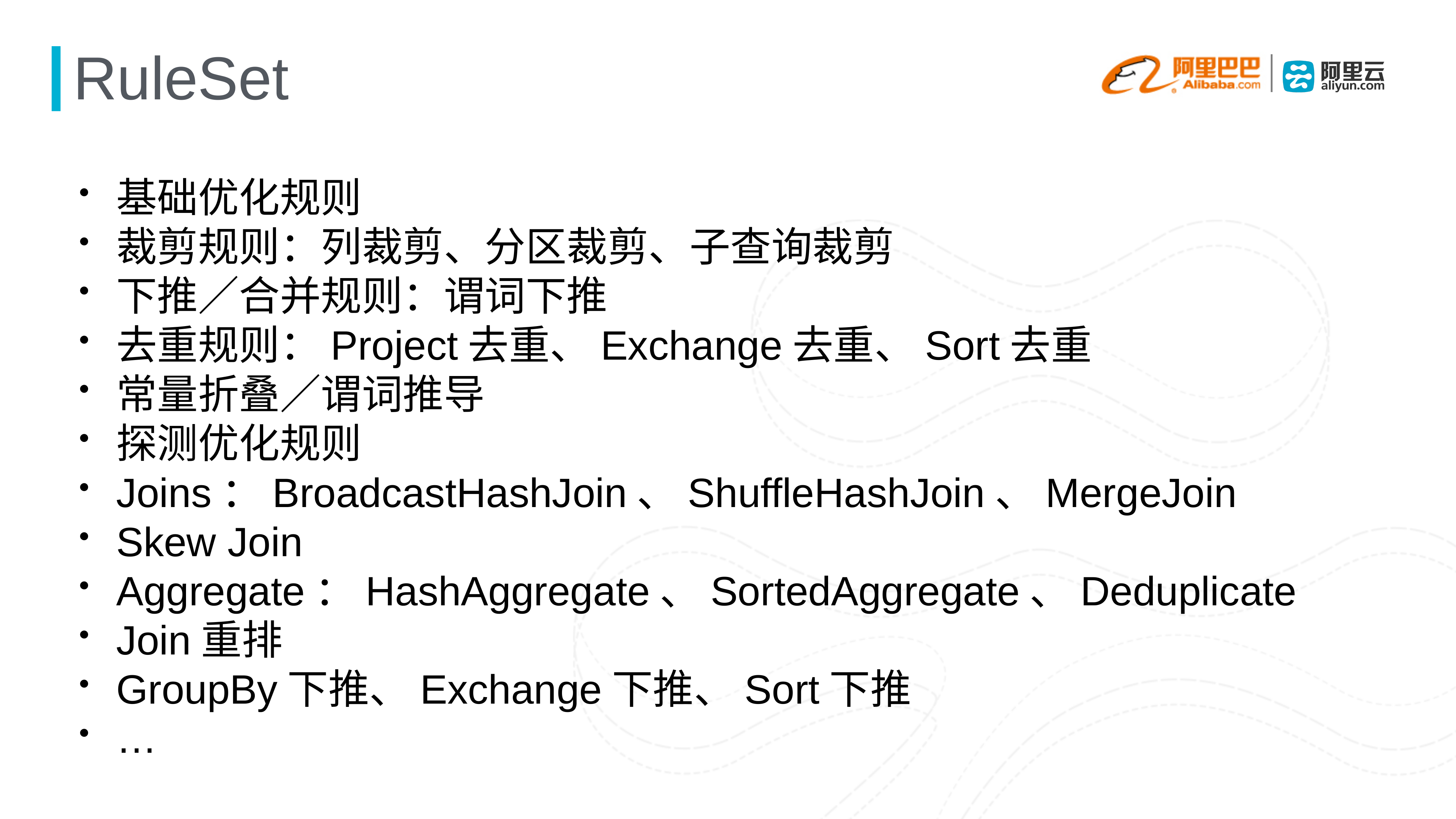

# RuleSet
基础优化规则
裁剪规则：列裁剪、分区裁剪、子查询裁剪
下推／合并规则：谓词下推
去重规则：Project去重、Exchange去重、Sort去重
常量折叠／谓词推导
探测优化规则
Joins：BroadcastHashJoin、ShuffleHashJoin、MergeJoin
Skew Join
Aggregate：HashAggregate、SortedAggregate、Deduplicate
Join重排
GroupBy下推、Exchange下推、Sort下推
…